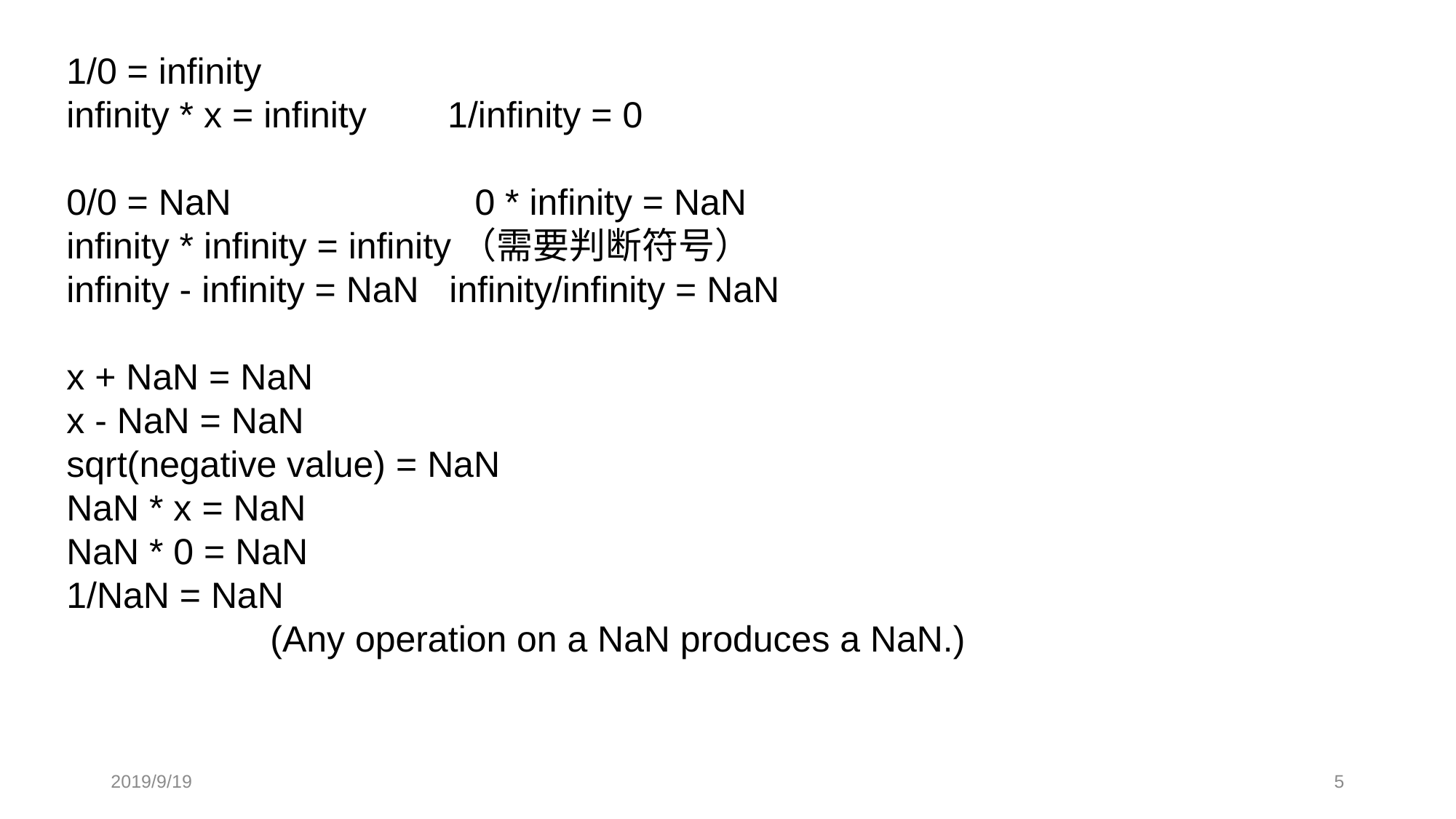

1/0 = infinity
infinity * x = infinity        1/infinity = 0

0/0 = NaN                        0 * infinity = NaN
infinity * infinity = infinity（需要判断符号）
infinity - infinity = NaN   infinity/infinity = NaN

x + NaN = NaN
x - NaN = NaN
sqrt(negative value) = NaN
NaN * x = NaN
NaN * 0 = NaN
1/NaN = NaN
                    (Any operation on a NaN produces a NaN.)
2019/9/19
5